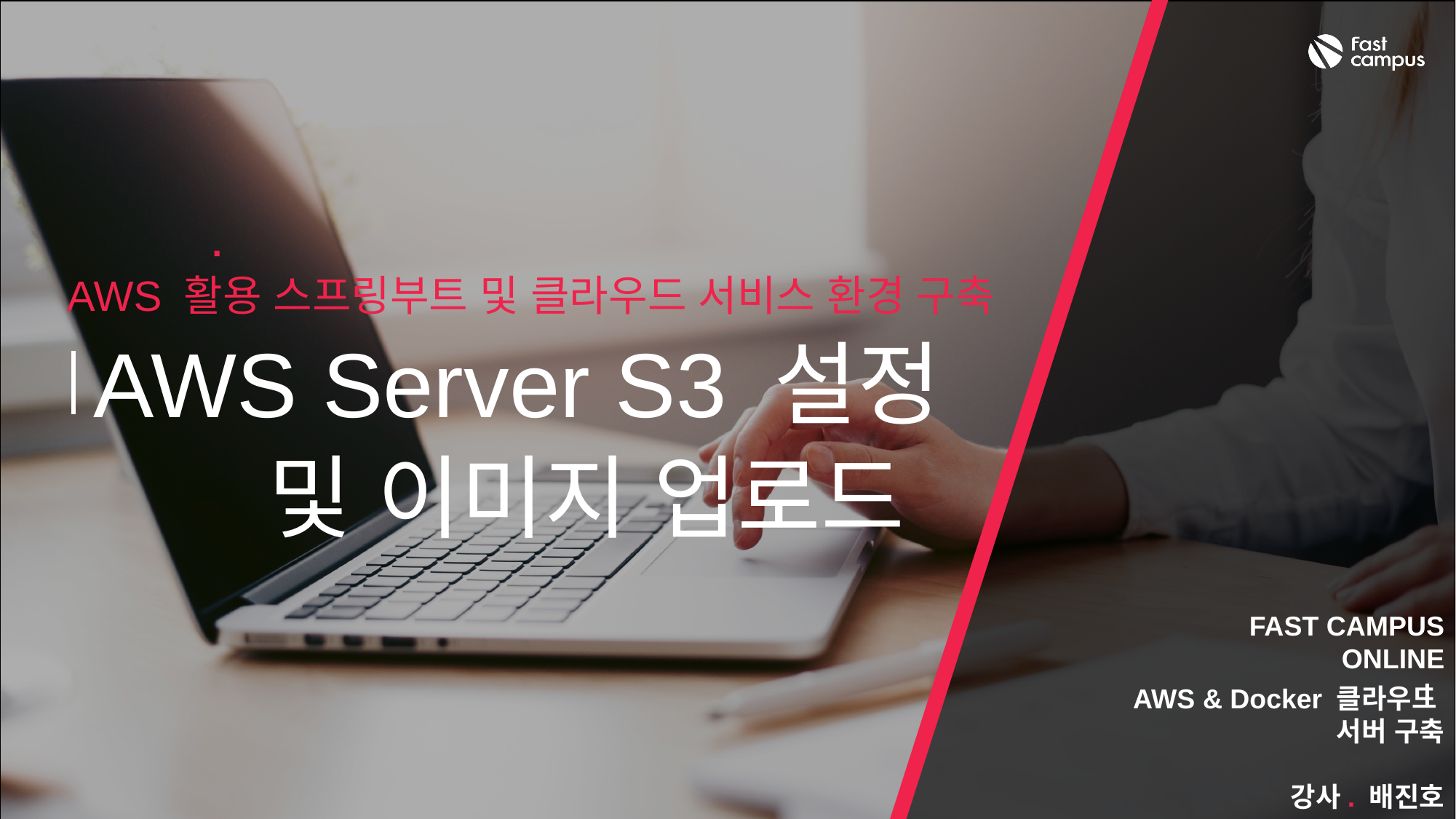

04

AWS 활용 스프링부트 및 클라우드 서비스 환경 구축
AWS Server S3 설정
      및 이미지 업로드